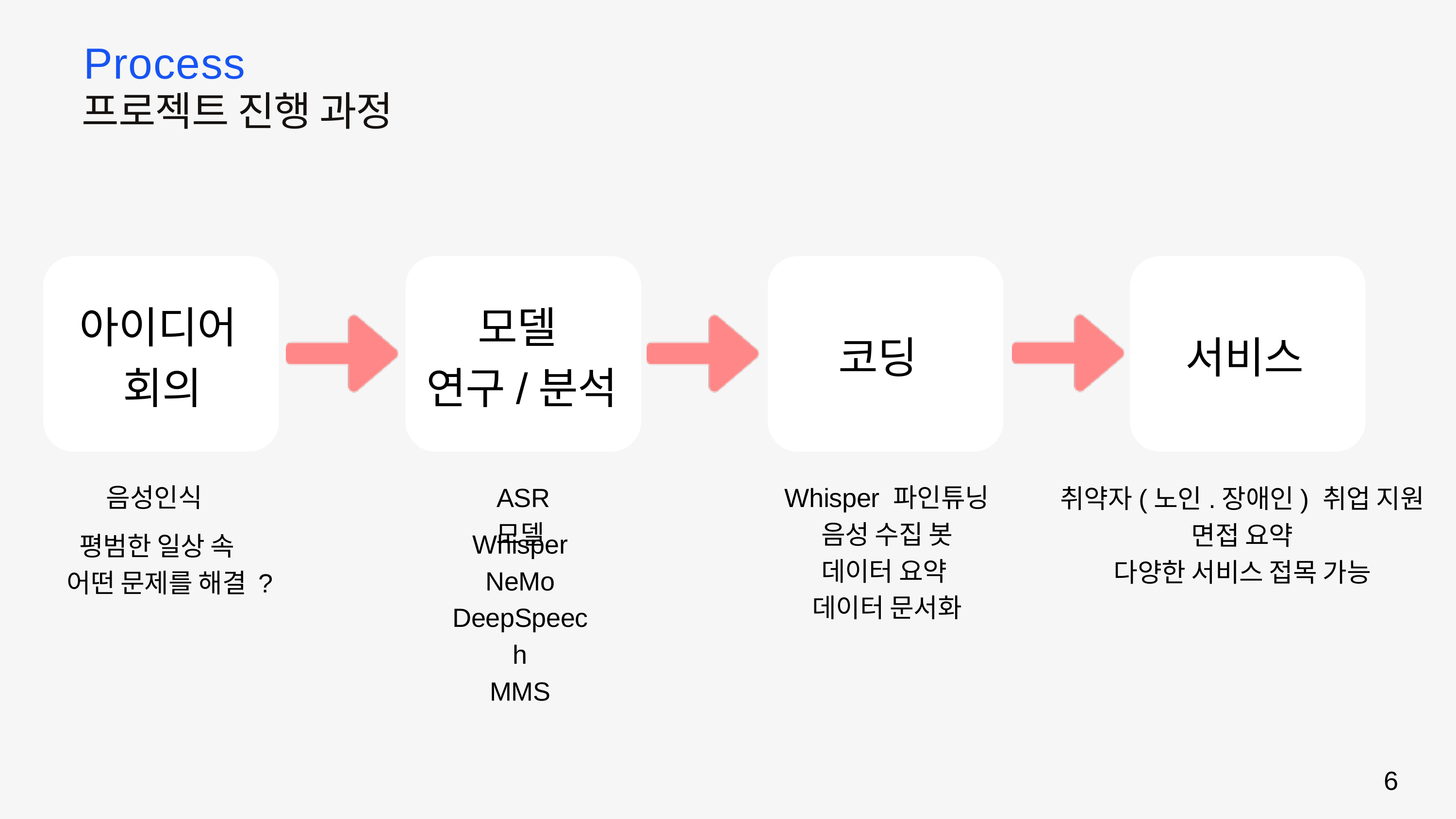

Process
프로젝트 진행 과정

아이디어
회의
모델
연구/분석

코딩
서비스
음성인식
ASR 모델
Whisper 파인튜닝
음성 수집 봇
데이터 요약
데이터 문서화
취약자(노인.장애인) 취업 지원
면접 요약
다양한 서비스 접목 가능
Whisper
NeMo
DeepSpeech
MMS
평범한 일상 속
어떤 문제를 해결 ?
6